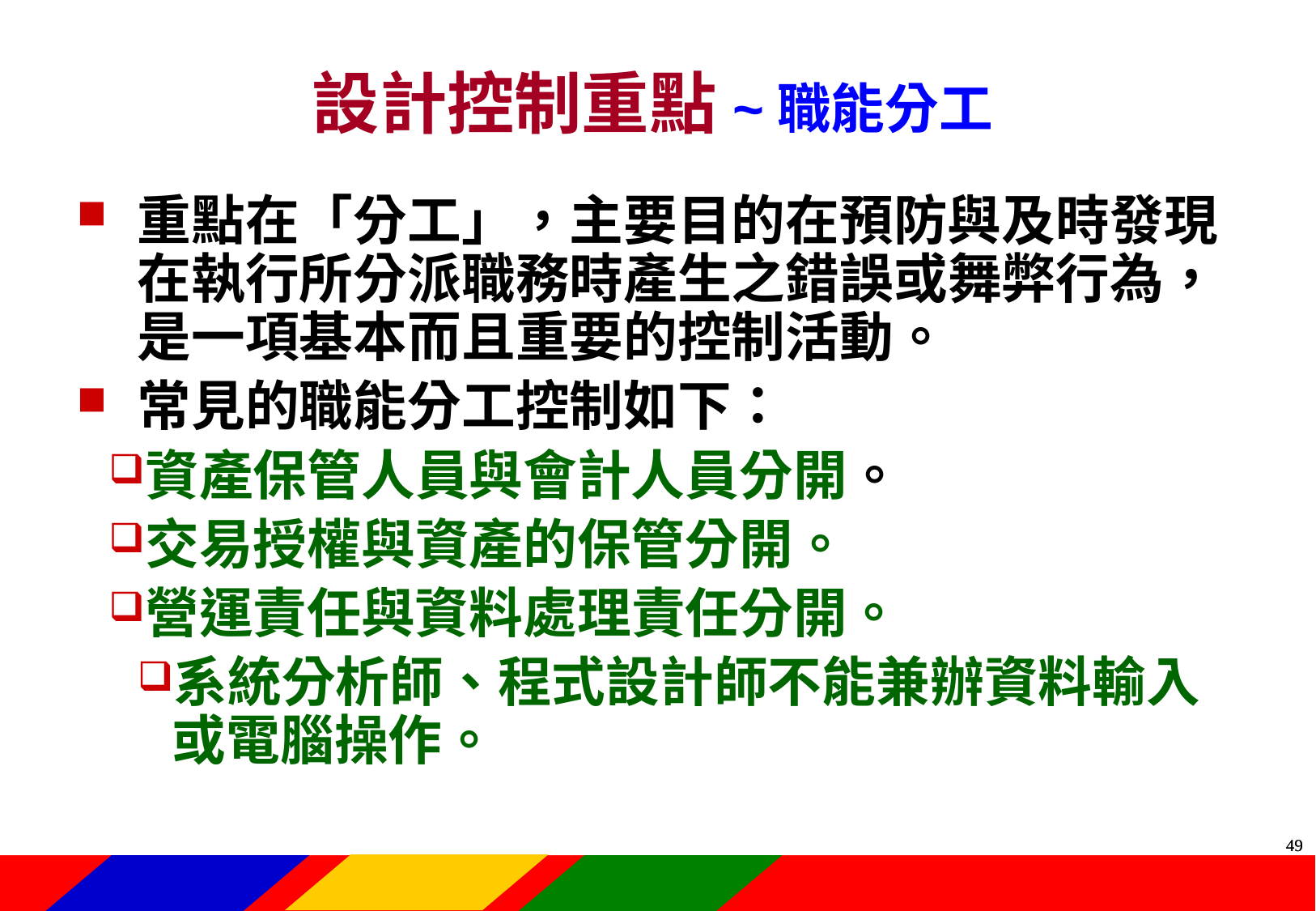

設計控制重點~職能分工
重點在「分工」，主要目的在預防與及時發現在執行所分派職務時產生之錯誤或舞弊行為，是一項基本而且重要的控制活動。
常見的職能分工控制如下：
資產保管人員與會計人員分開。
交易授權與資產的保管分開。
營運責任與資料處理責任分開。
系統分析師、程式設計師不能兼辦資料輸入或電腦操作。
49
49